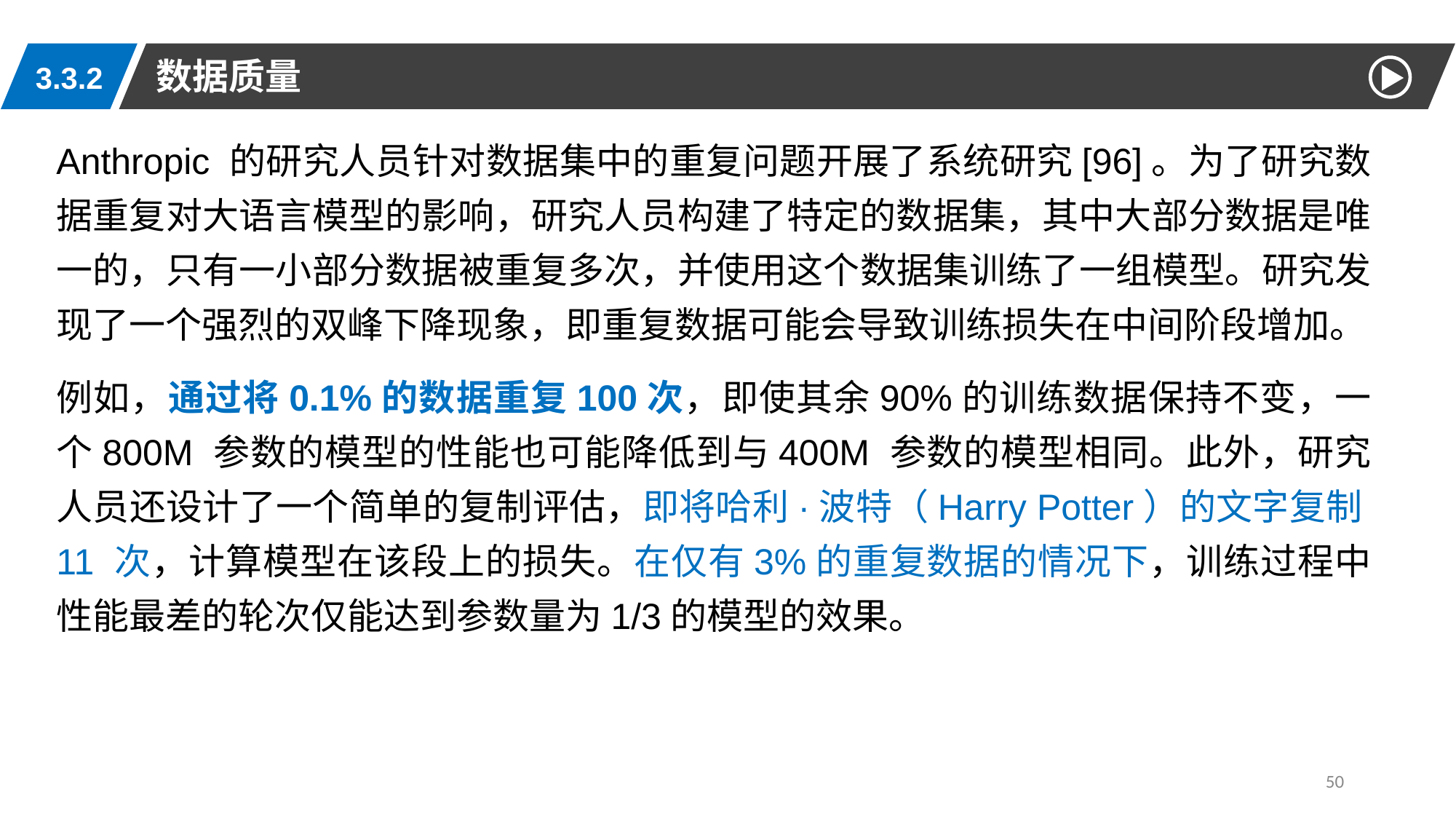

数据质量
3.3.2

Anthropic 的研究人员针对数据集中的重复问题开展了系统研究[96]。为了研究数据重复对大语言模型的影响，研究人员构建了特定的数据集，其中大部分数据是唯一的，只有一小部分数据被重复多次，并使用这个数据集训练了一组模型。研究发现了一个强烈的双峰下降现象，即重复数据可能会导致训练损失在中间阶段增加。
例如，通过将0.1%的数据重复100次，即使其余90%的训练数据保持不变，一个800M 参数的模型的性能也可能降低到与400M 参数的模型相同。此外，研究人员还设计了一个简单的复制评估，即将哈利·波特（Harry Potter）的文字复制11 次，计算模型在该段上的损失。在仅有3%的重复数据的情况下，训练过程中性能最差的轮次仅能达到参数量为1/3的模型的效果。
50